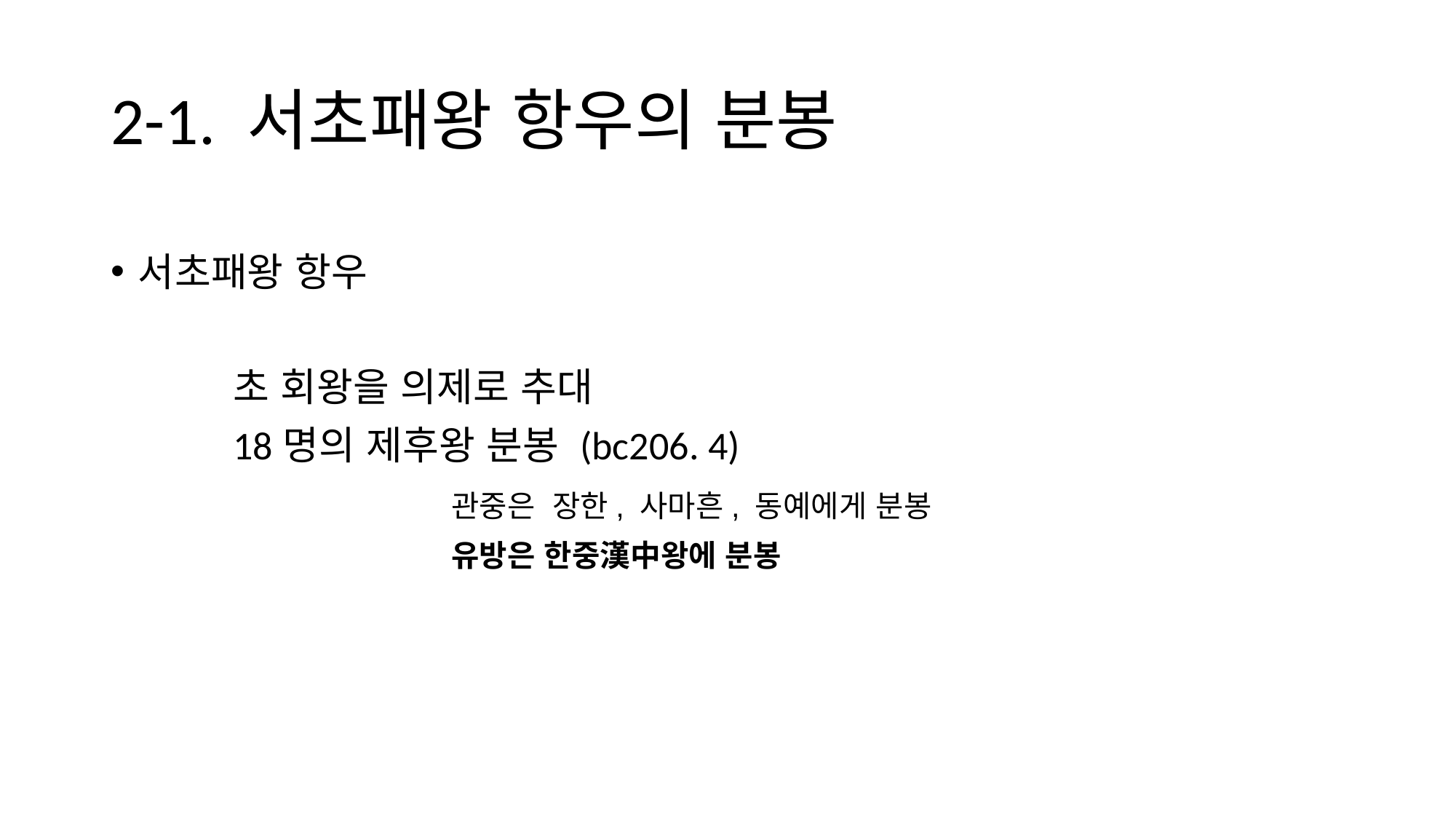

# 2-1. 서초패왕 항우의 분봉
서초패왕 항우

	초 회왕을 의제로 추대
	18명의 제후왕 분봉 (bc206. 4)
			관중은  장한, 사마흔, 동예에게 분봉
			유방은 한중漢中왕에 분봉